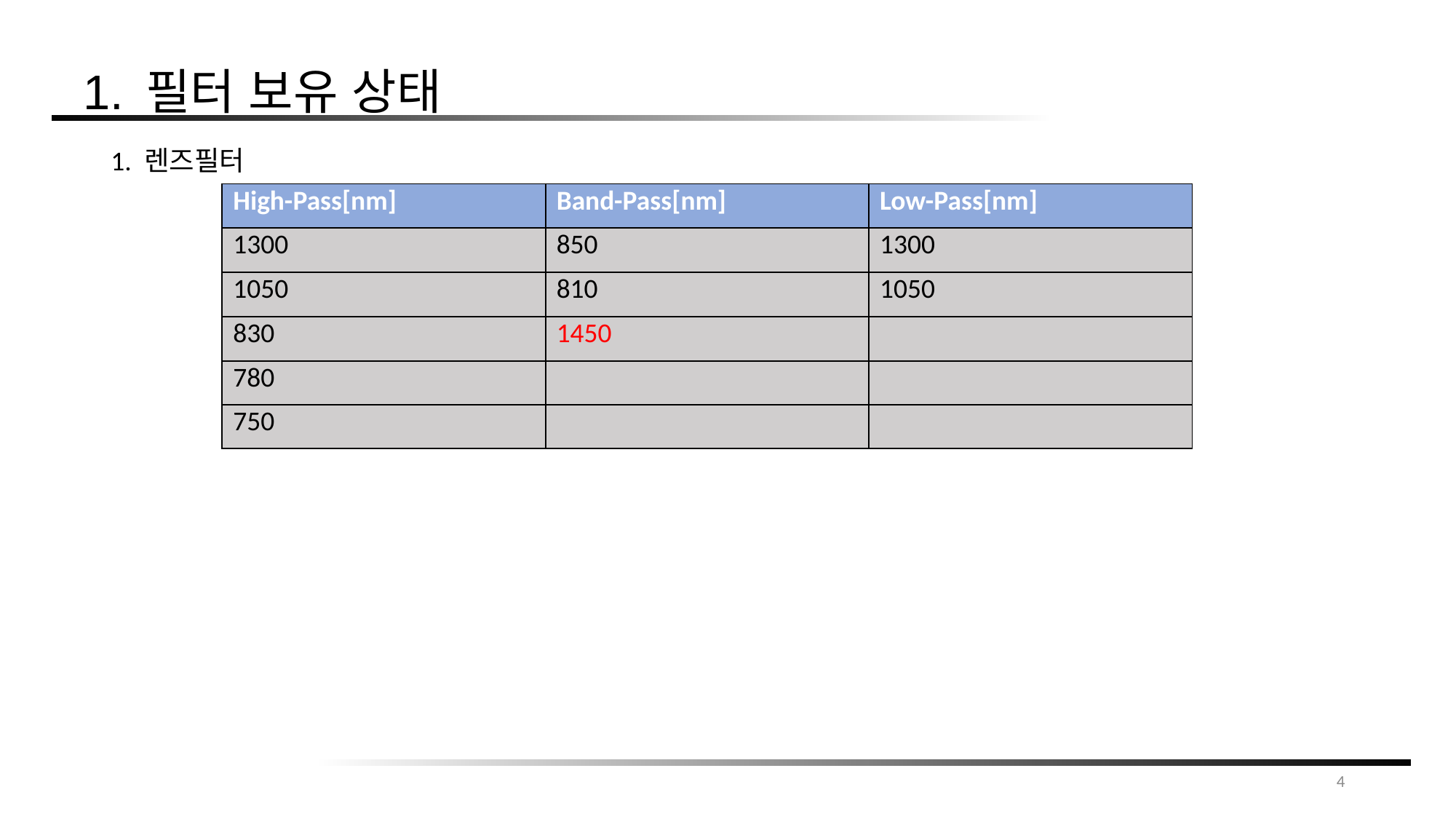

1. 필터 보유 상태
1. 렌즈필터
| High-Pass[nm] | Band-Pass[nm] | Low-Pass[nm] |
| --- | --- | --- |
| 1300 | 850 | 1300 |
| 1050 | 810 | 1050 |
| 830 | 1450 |  |
| 780 |  |  |
| 750 |  |  |
4